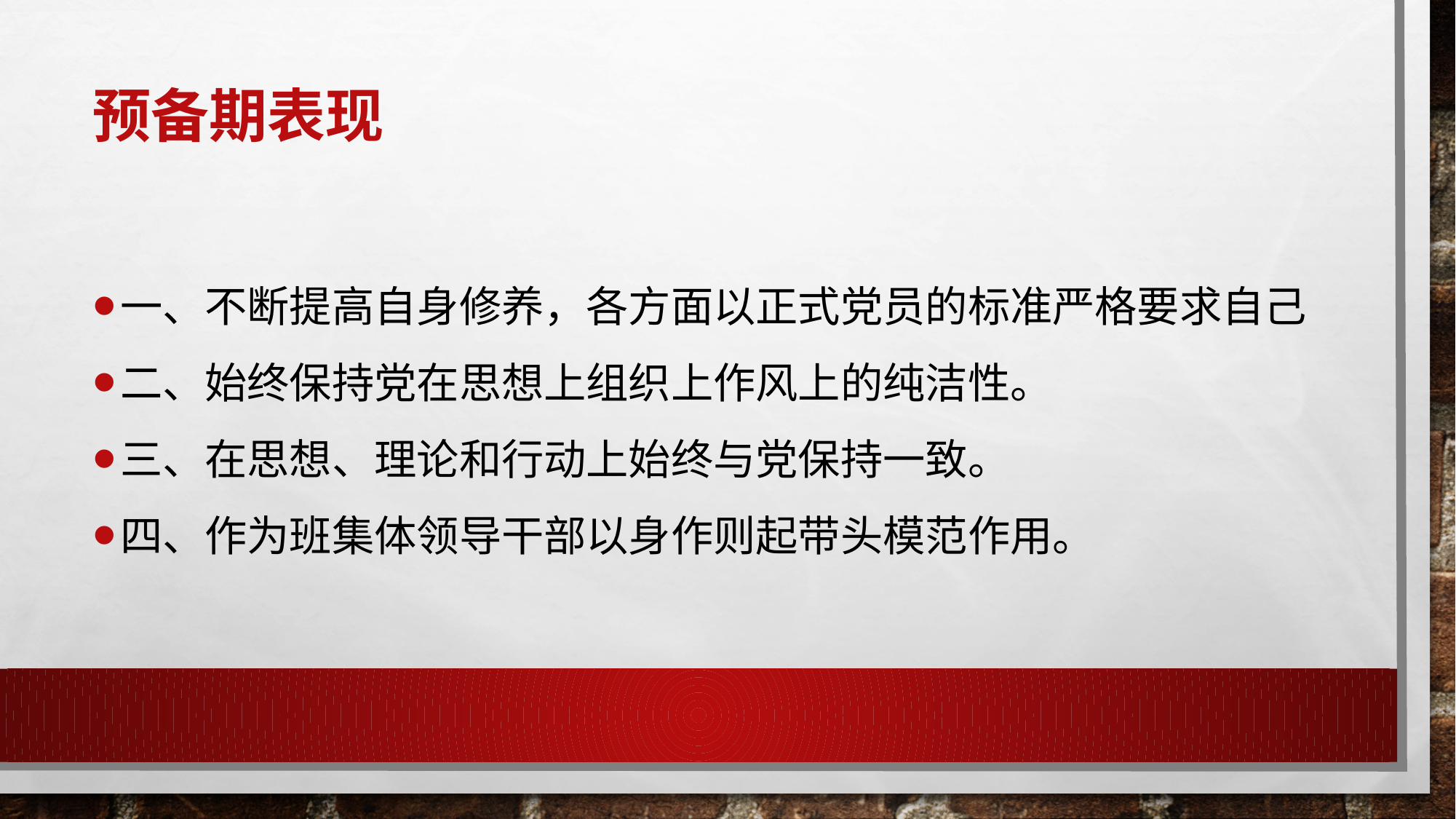

# 预备期表现
一、不断提高自身修养，各方面以正式党员的标准严格要求自己
二、始终保持党在思想上组织上作风上的纯洁性。
三、在思想、理论和行动上始终与党保持一致。
四、作为班集体领导干部以身作则起带头模范作用。